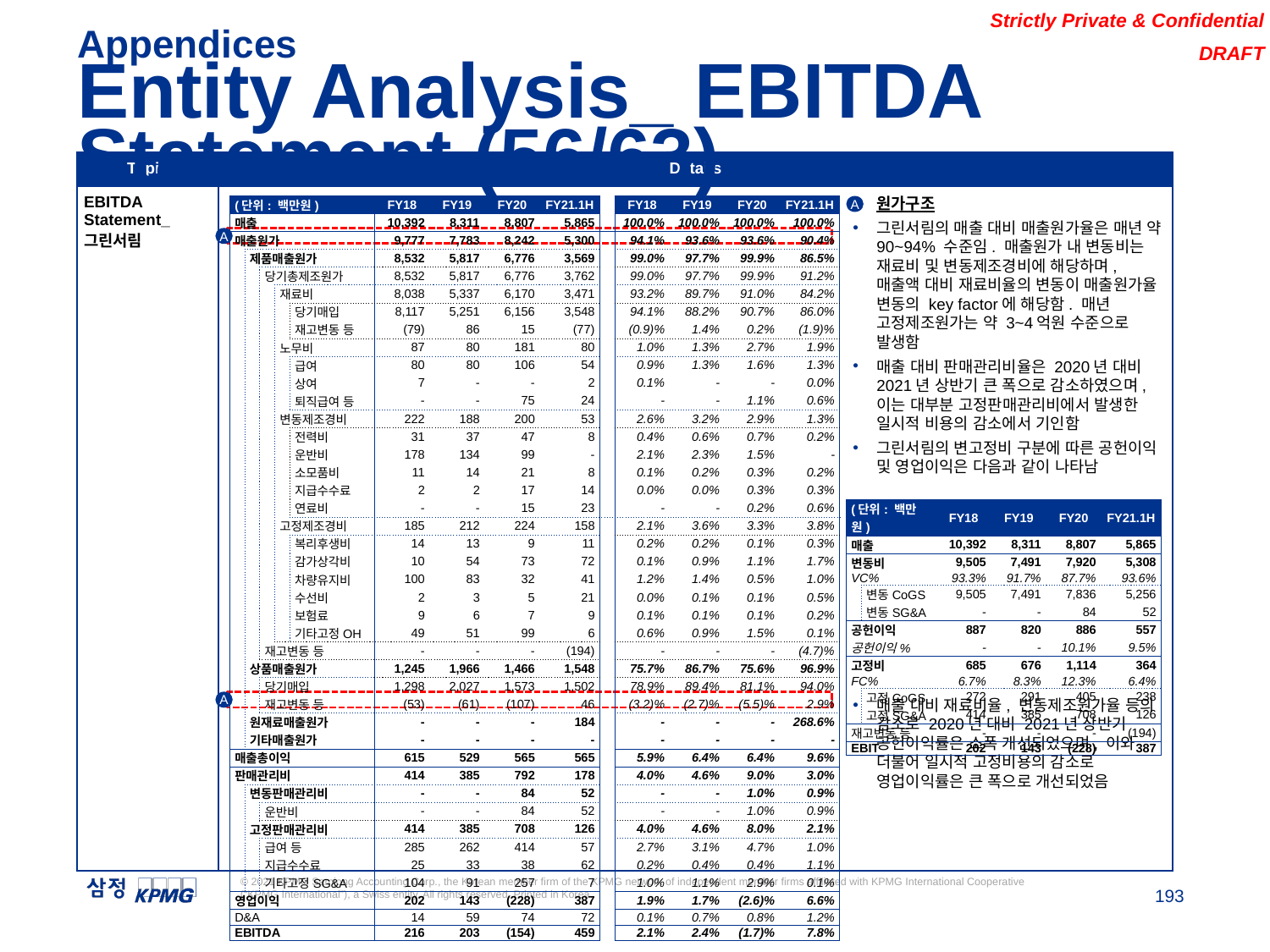

Appendices
Entity Analysis_ EBITDA Statement (56/63)
| Topic | Details |
| --- | --- |
| EBITDA Statement\_ 그린서림 |  |
원가구조
그린서림의 매출 대비 매출원가율은 매년 약 90~94% 수준임. 매출원가 내 변동비는 재료비 및 변동제조경비에 해당하며, 매출액 대비 재료비율의 변동이 매출원가율 변동의 key factor에 해당함. 매년 고정제조원가는 약 3~4억원 수준으로 발생함
매출 대비 판매관리비율은 2020년 대비 2021년 상반기 큰 폭으로 감소하였으며, 이는 대부분 고정판매관리비에서 발생한 일시적 비용의 감소에서 기인함
그린서림의 변고정비 구분에 따른 공헌이익 및 영업이익은 다음과 같이 나타남

매출 대비 재료비율, 변동제조원가율 등의 감소로 2020년 대비 2021년 상반기 공헌이익률은 소폭 개선되었으며, 이와 더불어 일시적 고정비용의 감소로 영업이익률은 큰 폭으로 개선되었음
| (단위: 백만원) |  |  |  |  | FY18 | FY19 | FY20 | FY21.1H |  | FY18 | FY19 | FY20 | FY21.1H |
| --- | --- | --- | --- | --- | --- | --- | --- | --- | --- | --- | --- | --- | --- |
| 매출 |  |  |  |  | 10,392 | 8,311 | 8,807 | 5,865 |  | 100.0% | 100.0% | 100.0% | 100.0% |
| 매출원가 |  |  |  |  | 9,777 | 7,783 | 8,242 | 5,300 |  | 94.1% | 93.6% | 93.6% | 90.4% |
|  | 제품매출원가 |  |  |  | 8,532 | 5,817 | 6,776 | 3,569 |  | 99.0% | 97.7% | 99.9% | 86.5% |
|  |  | 당기총제조원가 |  |  | 8,532 | 5,817 | 6,776 | 3,762 |  | 99.0% | 97.7% | 99.9% | 91.2% |
|  |  |  | 재료비 |  | 8,038 | 5,337 | 6,170 | 3,471 |  | 93.2% | 89.7% | 91.0% | 84.2% |
|  |  |  |  | 당기매입 | 8,117 | 5,251 | 6,156 | 3,548 |  | 94.1% | 88.2% | 90.7% | 86.0% |
|  |  |  |  | 재고변동 등 | (79) | 86 | 15 | (77) |  | (0.9)% | 1.4% | 0.2% | (1.9)% |
|  |  |  | 노무비 |  | 87 | 80 | 181 | 80 |  | 1.0% | 1.3% | 2.7% | 1.9% |
|  |  |  |  | 급여 | 80 | 80 | 106 | 54 |  | 0.9% | 1.3% | 1.6% | 1.3% |
|  |  |  |  | 상여 | 7 | - | - | 2 |  | 0.1% | - | - | 0.0% |
|  |  |  |  | 퇴직급여 등 | - | - | 75 | 24 |  | - | - | 1.1% | 0.6% |
|  |  |  | 변동제조경비 |  | 222 | 188 | 200 | 53 |  | 2.6% | 3.2% | 2.9% | 1.3% |
|  |  |  |  | 전력비 | 31 | 37 | 47 | 8 |  | 0.4% | 0.6% | 0.7% | 0.2% |
|  |  |  |  | 운반비 | 178 | 134 | 99 | - |  | 2.1% | 2.3% | 1.5% | - |
|  |  |  |  | 소모품비 | 11 | 14 | 21 | 8 |  | 0.1% | 0.2% | 0.3% | 0.2% |
|  |  |  |  | 지급수수료 | 2 | 2 | 17 | 14 |  | 0.0% | 0.0% | 0.3% | 0.3% |
|  |  |  |  | 연료비 | - | - | 15 | 23 |  | - | - | 0.2% | 0.6% |
|  |  |  | 고정제조경비 |  | 185 | 212 | 224 | 158 |  | 2.1% | 3.6% | 3.3% | 3.8% |
|  |  |  |  | 복리후생비 | 14 | 13 | 9 | 11 |  | 0.2% | 0.2% | 0.1% | 0.3% |
|  |  |  |  | 감가상각비 | 10 | 54 | 73 | 72 |  | 0.1% | 0.9% | 1.1% | 1.7% |
|  |  |  |  | 차량유지비 | 100 | 83 | 32 | 41 |  | 1.2% | 1.4% | 0.5% | 1.0% |
|  |  |  |  | 수선비 | 2 | 3 | 5 | 21 |  | 0.0% | 0.1% | 0.1% | 0.5% |
|  |  |  |  | 보험료 | 9 | 6 | 7 | 9 |  | 0.1% | 0.1% | 0.1% | 0.2% |
|  |  |  |  | 기타고정OH | 49 | 51 | 99 | 6 |  | 0.6% | 0.9% | 1.5% | 0.1% |
|  |  | 재고변동 등 |  |  | - | - | - | (194) |  | - | - | - | (4.7)% |
|  | 상품매출원가 |  |  |  | 1,245 | 1,966 | 1,466 | 1,548 |  | 75.7% | 86.7% | 75.6% | 96.9% |
|  |  | 당기매입 |  |  | 1,298 | 2,027 | 1,573 | 1,502 |  | 78.9% | 89.4% | 81.1% | 94.0% |
|  |  | 재고변동 등 |  |  | (53) | (61) | (107) | 46 |  | (3.2)% | (2.7)% | (5.5)% | 2.9% |
|  | 원재료매출원가 |  |  |  | - | - | - | 184 |  | - | - | - | 268.6% |
|  | 기타매출원가 |  |  |  | - | - | - | - |  | - | - | - | - |
| 매출총이익 |  |  |  |  | 615 | 529 | 565 | 565 |  | 5.9% | 6.4% | 6.4% | 9.6% |
| 판매관리비 |  |  |  |  | 414 | 385 | 792 | 178 |  | 4.0% | 4.6% | 9.0% | 3.0% |
|  | 변동판매관리비 |  |  |  | - | - | 84 | 52 |  | - | - | 1.0% | 0.9% |
|  |  | 운반비 |  |  | - | - | 84 | 52 |  | - | - | 1.0% | 0.9% |
|  | 고정판매관리비 |  |  |  | 414 | 385 | 708 | 126 |  | 4.0% | 4.6% | 8.0% | 2.1% |
|  |  | 급여 등 |  |  | 285 | 262 | 414 | 57 |  | 2.7% | 3.1% | 4.7% | 1.0% |
|  |  | 지급수수료 |  |  | 25 | 33 | 38 | 62 |  | 0.2% | 0.4% | 0.4% | 1.1% |
|  |  | 기타고정SG&A |  |  | 104 | 91 | 257 | 7 |  | 1.0% | 1.1% | 2.9% | 0.1% |
| 영업이익 |  |  |  |  | 202 | 143 | (228) | 387 |  | 1.9% | 1.7% | (2.6)% | 6.6% |
| D&A |  |  |  |  | 14 | 59 | 74 | 72 |  | 0.1% | 0.7% | 0.8% | 1.2% |
| EBITDA |  |  |  |  | 216 | 203 | (154) | 459 |  | 2.1% | 2.4% | (1.7)% | 7.8% |
A
A

| (단위: 백만원) |  | FY18 | FY19 | FY20 | FY21.1H |
| --- | --- | --- | --- | --- | --- |
| 매출 |  | 10,392 | 8,311 | 8,807 | 5,865 |
| 변동비 |  | 9,505 | 7,491 | 7,920 | 5,308 |
| VC% |  | 93.3% | 91.7% | 87.7% | 93.6% |
|  | 변동CoGS | 9,505 | 7,491 | 7,836 | 5,256 |
|  | 변동SG&A | - | - | 84 | 52 |
| 공헌이익 |  | 887 | 820 | 886 | 557 |
| 공헌이익% |  | - | - | 10.1% | 9.5% |
| 고정비 |  | 685 | 676 | 1,114 | 364 |
| FC% |  | 6.7% | 8.3% | 12.3% | 6.4% |
|  | 고정CoGS | 272 | 291 | 405 | 238 |
|  | 고정SG&A | 414 | 385 | 708 | 126 |
| 재고변동 등 |  | - | - | - | (194) |
| EBIT |  | 202 | 143 | (228) | 387 |
A